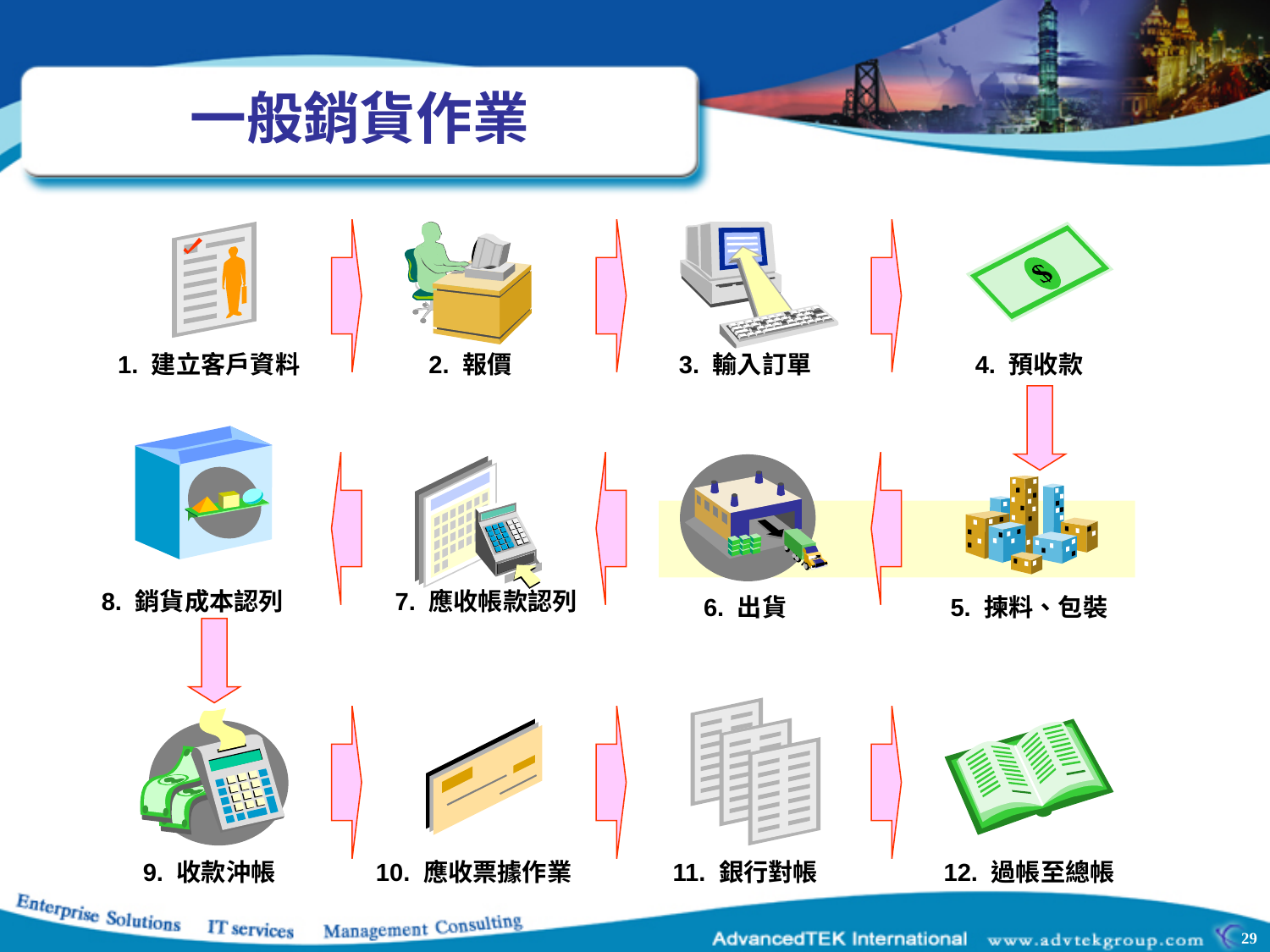

# 一般銷貨作業

1. 建立客戶資料
    2. 報價
3. 輸入訂單
4. 預收款

       8. 銷貨成本認列
7. 應收帳款認列
6. 出貨
5. 揀料、包裝

9. 收款沖帳
     10. 應收票據作業
11. 銀行對帳
12. 過帳至總帳
29